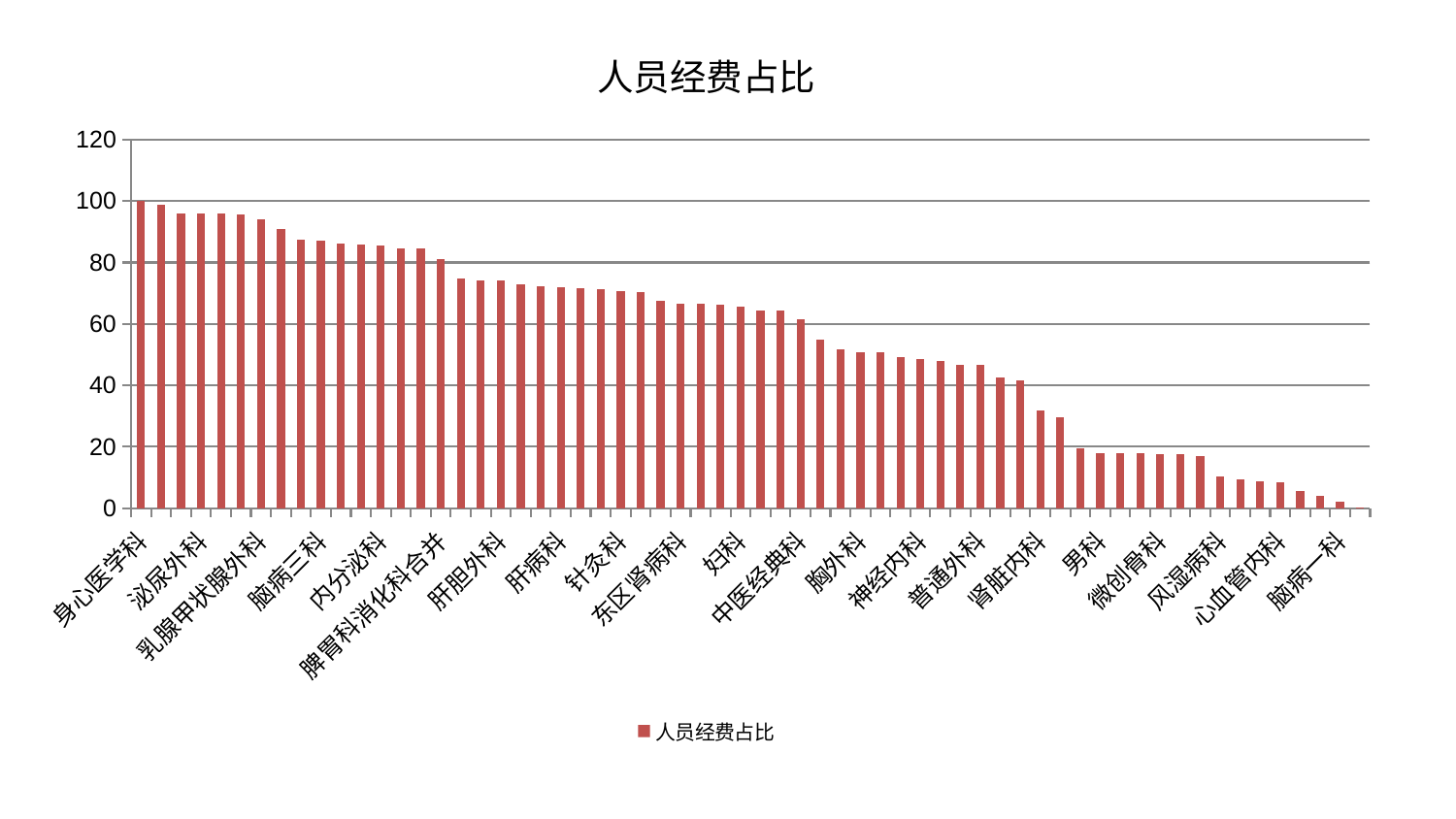

### Chart: 人员经费占比

| Category | 人员经费占比 |
|---|---|
| 身心医学科 | 100.0 |
| 血液科 | 98.66016499457817 |
| 心病三科 | 96.09035529926885 |
| 泌尿外科 | 96.07118299619194 |
| 推拿科 | 96.02912245216207 |
| 小儿骨科 | 95.51051453669253 |
| 乳腺甲状腺外科 | 93.9589596776463 |
| 显微骨科 | 90.93505432967429 |
| 美容皮肤科 | 87.57077012101381 |
| 脑病三科 | 87.12470986232121 |
| 创伤骨科 | 86.32308657417504 |
| 肿瘤内科 | 85.98218811476337 |
| 内分泌科 | 85.5057438463295 |
| 医院 | 84.74509696260984 |
| 消化内科 | 84.51467814504375 |
| 脾胃科消化科合并 | 81.1044869802282 |
| 东区重症医学科 | 74.84700126797308 |
| 产科 | 74.21057971248997 |
| 肝胆外科 | 74.0530343102025 |
| 妇二科 | 72.92449868151118 |
| 脾胃病科 | 72.40999816472895 |
| 肝病科 | 72.12304852246513 |
| 妇科妇二科合并 | 71.55129783157876 |
| 眼科 | 71.37559794206477 |
| 针灸科 | 70.70288369135469 |
| 治未病中心 | 70.27186722542498 |
| 皮肤科 | 67.39210737064744 |
| 东区肾病科 | 66.72746773592074 |
| 老年医学科 | 66.71411520223798 |
| 综合内科 | 66.14992585237219 |
| 妇科 | 65.50223435544973 |
| 关节骨科 | 64.52525735250562 |
| 肾病科 | 64.28705119143181 |
| 中医经典科 | 61.65712323047079 |
| 神经外科 | 54.75347017781161 |
| 心病一科 | 51.70203300552463 |
| 胸外科 | 50.87202344568356 |
| 周围血管科 | 50.75723001215037 |
| 儿科 | 49.13234544818067 |
| 神经内科 | 48.477792275408774 |
| 肛肠科 | 47.86602741601158 |
| 心病四科 | 46.82823814361279 |
| 普通外科 | 46.79736608164183 |
| 脊柱骨科 | 42.54360174013789 |
| 口腔科 | 41.71986223729087 |
| 肾脏内科 | 31.705414069360188 |
| 耳鼻喉科 | 29.711665838655563 |
| 骨科 | 19.42208765144302 |
| 男科 | 17.8954032859103 |
| 呼吸内科 | 17.874719453065385 |
| 脑病二科 | 17.813871401287575 |
| 微创骨科 | 17.74968801860799 |
| 运动损伤骨科 | 17.69397924650589 |
| 小儿推拿科 | 16.983972678883923 |
| 风湿病科 | 10.285154884657862 |
| 重症医学科 | 9.354190706095947 |
| 西区重症医学科 | 8.752235402920022 |
| 心血管内科 | 8.460772015903245 |
| 康复科 | 5.713455181367005 |
| 中医外治中心 | 3.9875227412561203 |
| 脑病一科 | 2.1166260615398214 |
| 心病二科 | 0.18228441055144012 |
225